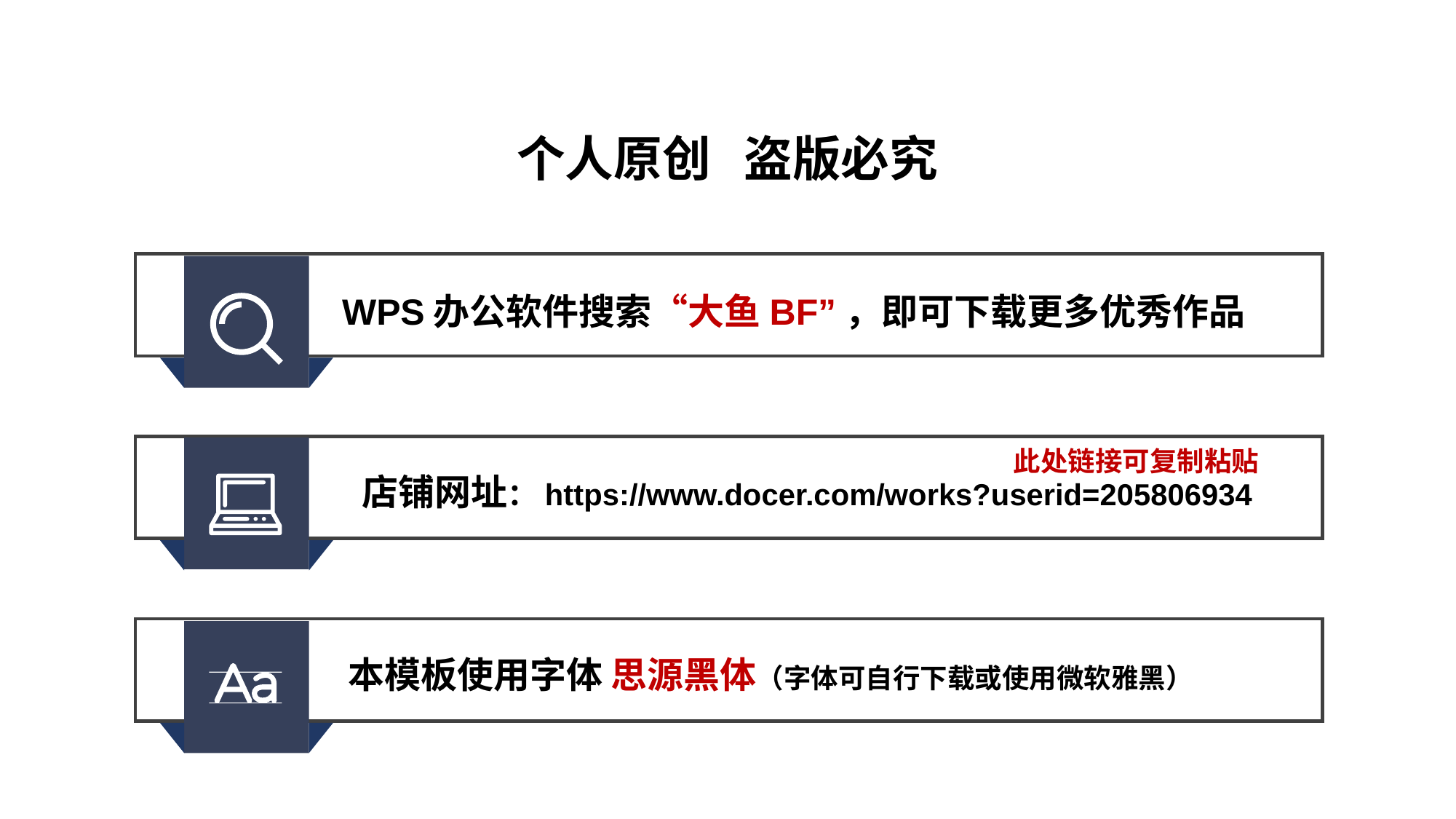

个人原创   盗版必究

WPS办公软件搜索“大鱼BF”，即可下载更多优秀作品

此处链接可复制粘贴
店铺网址：https://www.docer.com/works?userid=205806934

本模板使用字体 思源黑体（字体可自行下载或使用微软雅黑）